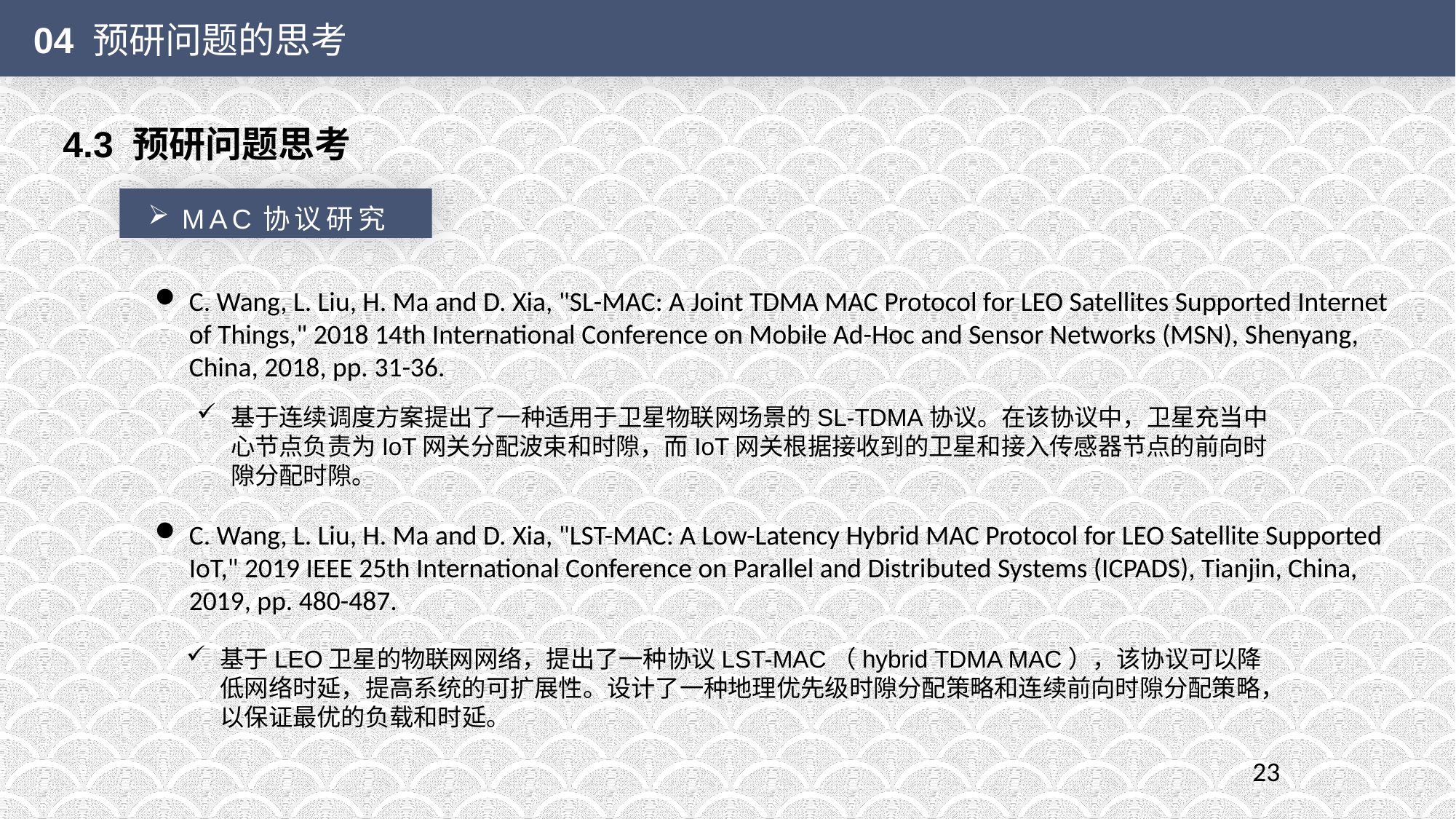

04 预研问题的思考
4.3 预研问题思考
MAC协议研究

C. Wang, L. Liu, H. Ma and D. Xia, "SL-MAC: A Joint TDMA MAC Protocol for LEO Satellites Supported Internet of Things," 2018 14th International Conference on Mobile Ad-Hoc and Sensor Networks (MSN), Shenyang, China, 2018, pp. 31-36.
基于连续调度方案提出了一种适用于卫星物联网场景的SL-TDMA协议。在该协议中，卫星充当中心节点负责为IoT网关分配波束和时隙，而IoT网关根据接收到的卫星和接入传感器节点的前向时隙分配时隙。
C. Wang, L. Liu, H. Ma and D. Xia, "LST-MAC: A Low-Latency Hybrid MAC Protocol for LEO Satellite Supported IoT," 2019 IEEE 25th International Conference on Parallel and Distributed Systems (ICPADS), Tianjin, China, 2019, pp. 480-487.
基于LEO卫星的物联网网络，提出了一种协议LST-MAC（hybrid TDMA MAC），该协议可以降低网络时延，提高系统的可扩展性。设计了一种地理优先级时隙分配策略和连续前向时隙分配策略，以保证最优的负载和时延。
23